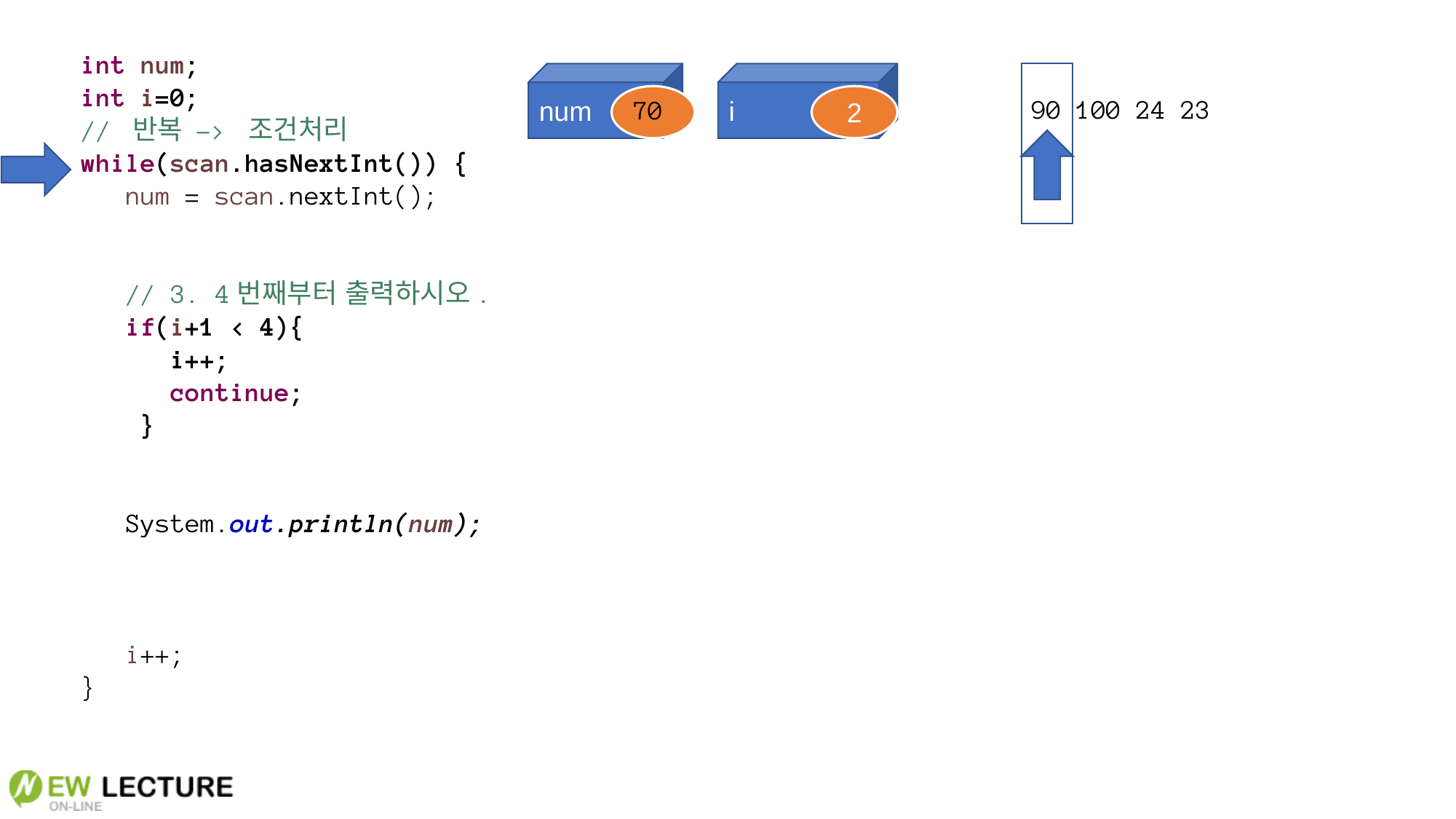

int num;
int i=0;
// 반복 -> 조건처리
while(scan.hasNextInt()) {
   num = scan.nextInt();

   // 3. 4번째부터 출력하시오.
   if(i+1 < 4){
      i++;
      continue;
    }

   System.out.println(num);

   i++;
}
num
i

2
90 100 24 23
70